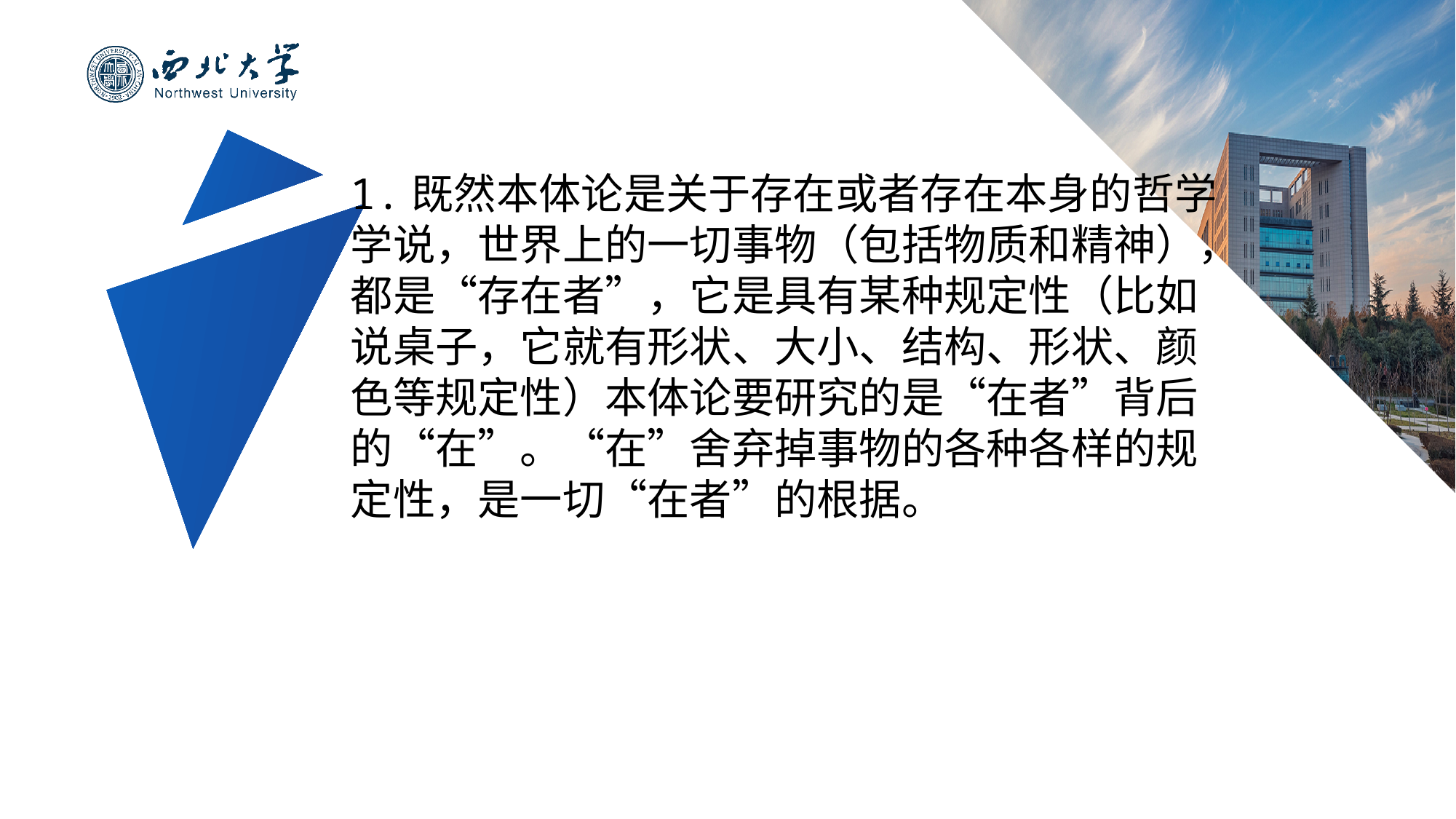

1.既然本体论是关于存在或者存在本身的哲学学说，世界上的一切事物（包括物质和精神），都是“存在者”，它是具有某种规定性（比如说桌子，它就有形状、大小、结构、形状、颜色等规定性）本体论要研究的是“在者”背后的“在”。“在”舍弃掉事物的各种各样的规定性，是一切“在者”的根据。